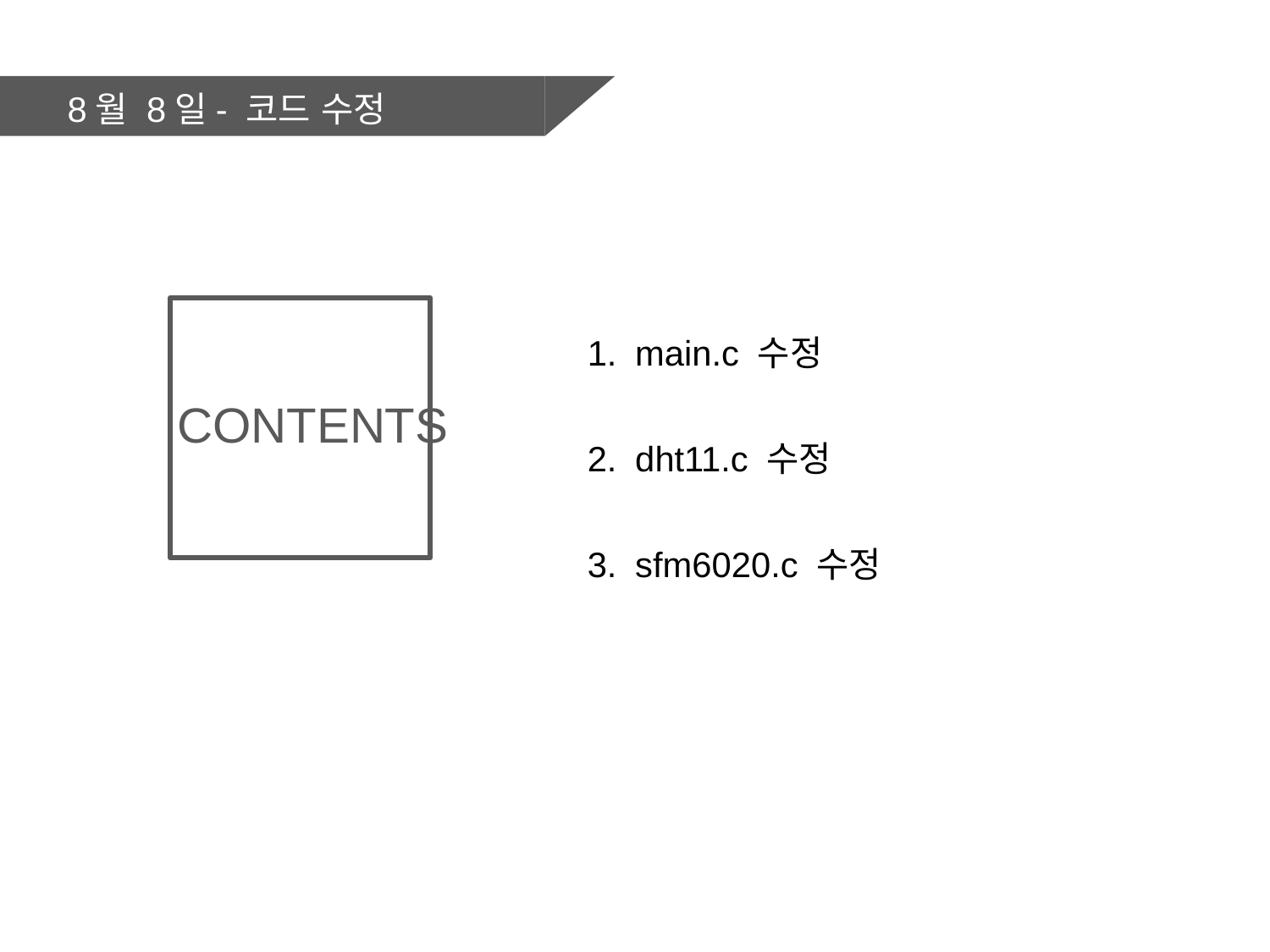

8월 8일- 코드 수정
main.c 수정
dht11.c 수정
sfm6020.c 수정

CONTENTS